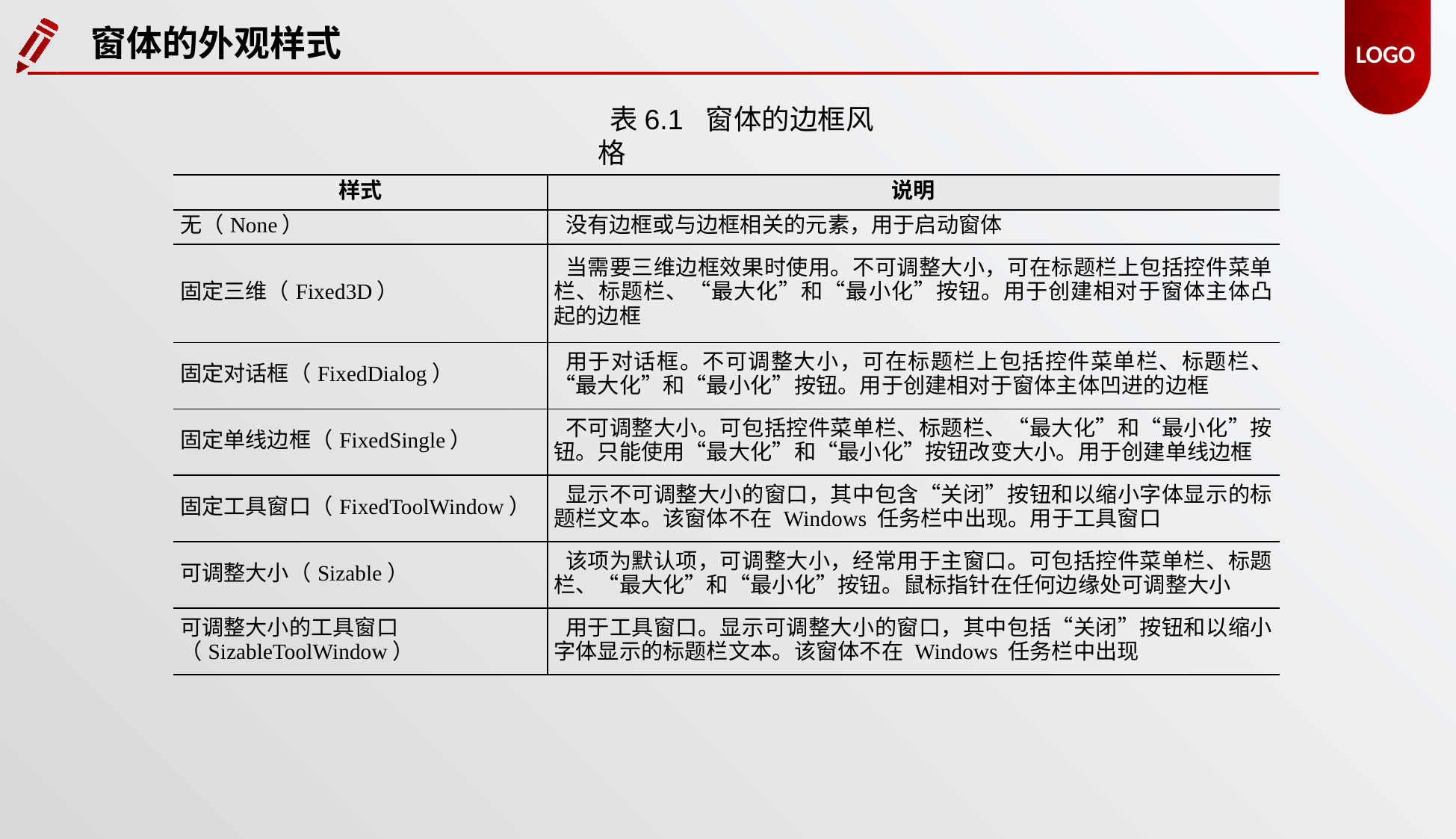

窗体的外观样式
表6.1  窗体的边框风格
| 样式 | 说明 |
| --- | --- |
| 无（None） | 没有边框或与边框相关的元素，用于启动窗体 |
| 固定三维（Fixed3D） | 当需要三维边框效果时使用。不可调整大小，可在标题栏上包括控件菜单栏、标题栏、“最大化”和“最小化”按钮。用于创建相对于窗体主体凸起的边框 |
| 固定对话框（FixedDialog） | 用于对话框。不可调整大小，可在标题栏上包括控件菜单栏、标题栏、“最大化”和“最小化”按钮。用于创建相对于窗体主体凹进的边框 |
| 固定单线边框（FixedSingle） | 不可调整大小。可包括控件菜单栏、标题栏、“最大化”和“最小化”按钮。只能使用“最大化”和“最小化”按钮改变大小。用于创建单线边框 |
| 固定工具窗口（FixedToolWindow） | 显示不可调整大小的窗口，其中包含“关闭”按钮和以缩小字体显示的标题栏文本。该窗体不在 Windows 任务栏中出现。用于工具窗口 |
| 可调整大小（Sizable） | 该项为默认项，可调整大小，经常用于主窗口。可包括控件菜单栏、标题栏、“最大化”和“最小化”按钮。鼠标指针在任何边缘处可调整大小 |
| 可调整大小的工具窗口 （SizableToolWindow） | 用于工具窗口。显示可调整大小的窗口，其中包括“关闭”按钮和以缩小字体显示的标题栏文本。该窗体不在 Windows 任务栏中出现 |